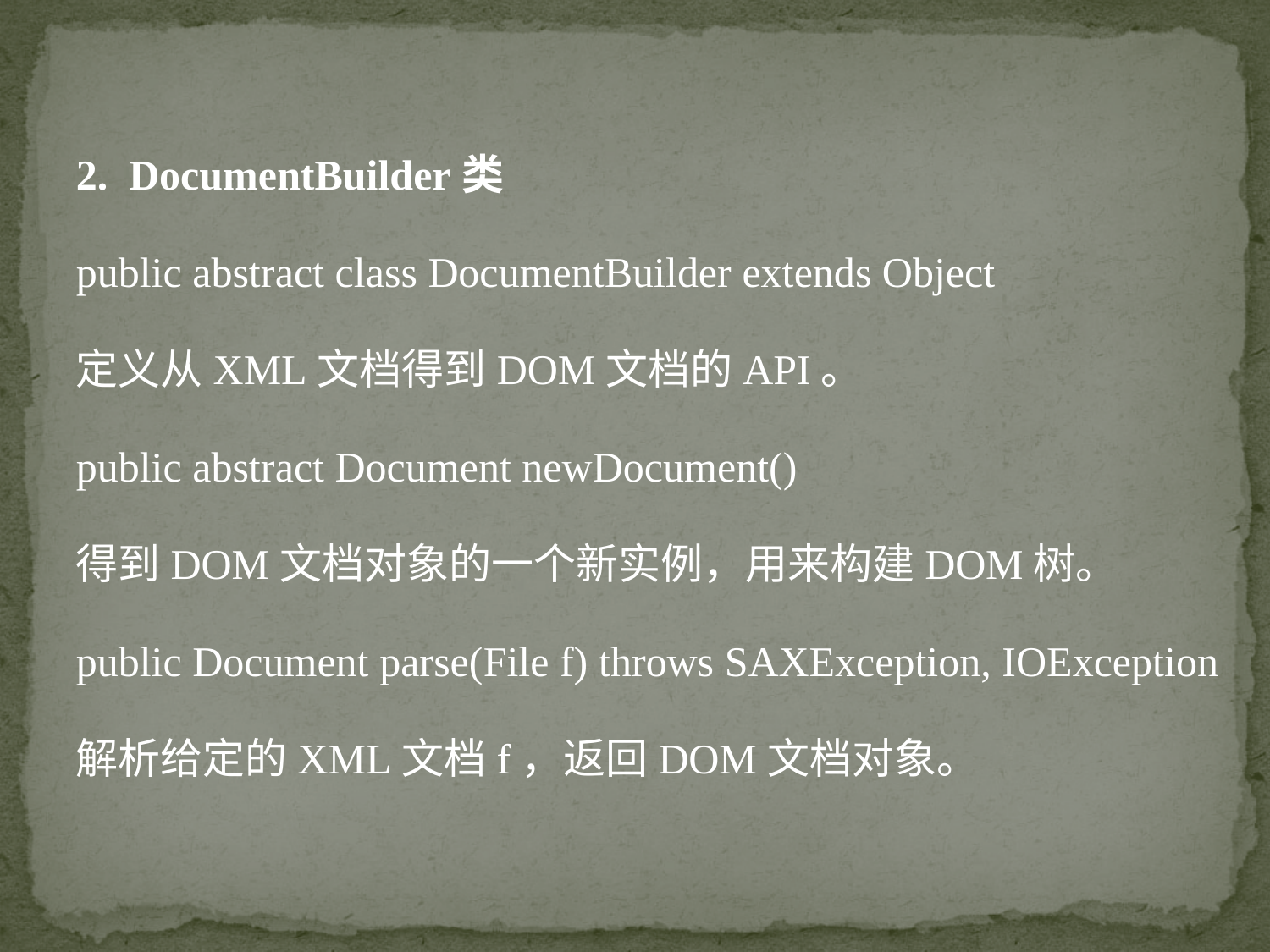

2.  DocumentBuilder类
public abstract class DocumentBuilder extends Object
定义从XML文档得到DOM文档的API。
public abstract Document newDocument()
得到DOM文档对象的一个新实例，用来构建DOM树。
public Document parse(File f) throws SAXException, IOException
解析给定的XML文档f，返回DOM文档对象。